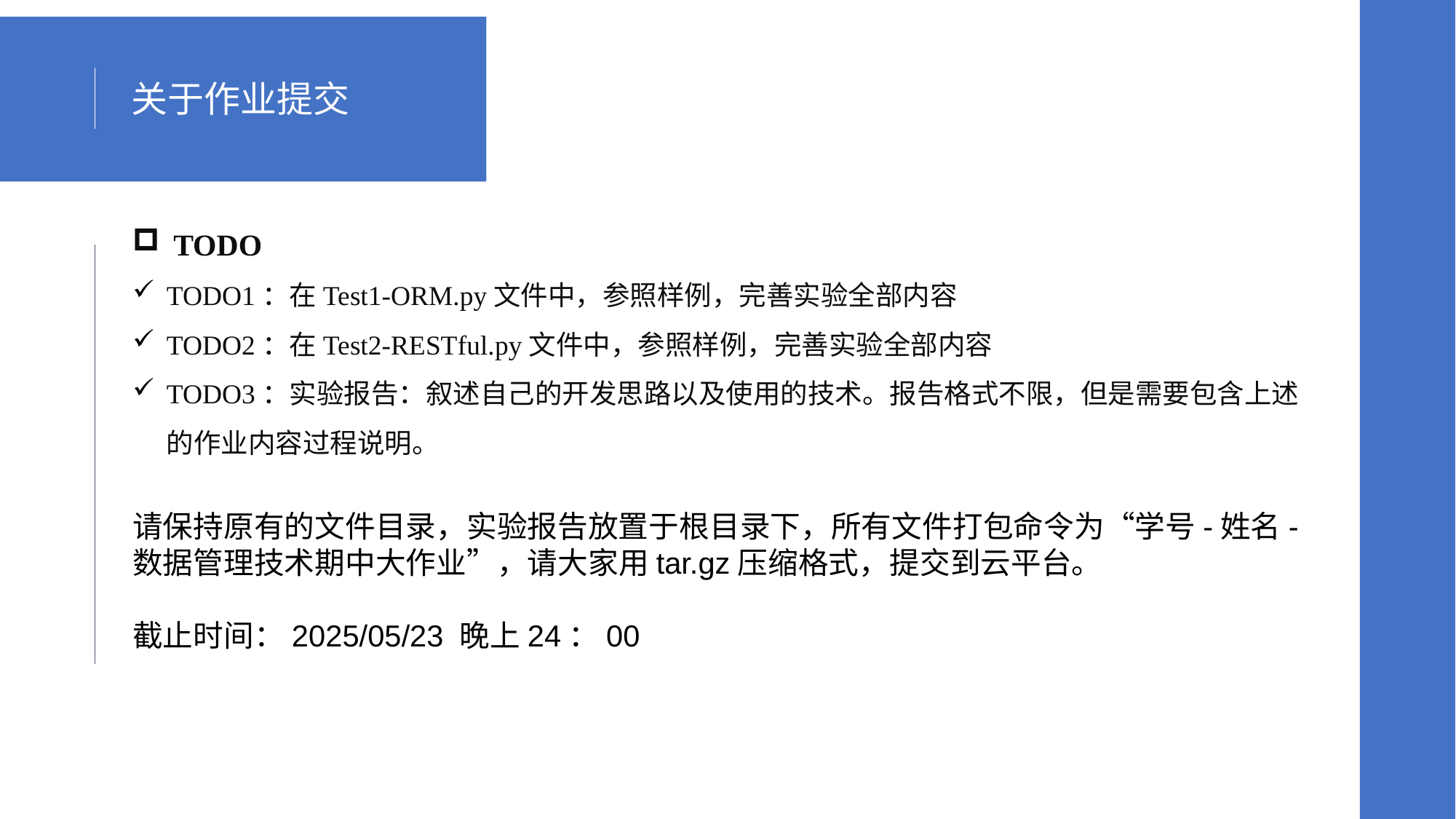

关于作业提交
TODO
TODO1：在Test1-ORM.py文件中，参照样例，完善实验全部内容
TODO2：在Test2-RESTful.py文件中，参照样例，完善实验全部内容
TODO3：实验报告：叙述自己的开发思路以及使用的技术。报告格式不限，但是需要包含上述的作业内容过程说明。

请保持原有的文件目录，实验报告放置于根目录下，所有文件打包命令为“学号-姓名-数据管理技术期中大作业”，请大家用tar.gz压缩格式，提交到云平台。

截止时间：2025/05/23 晚上24：00